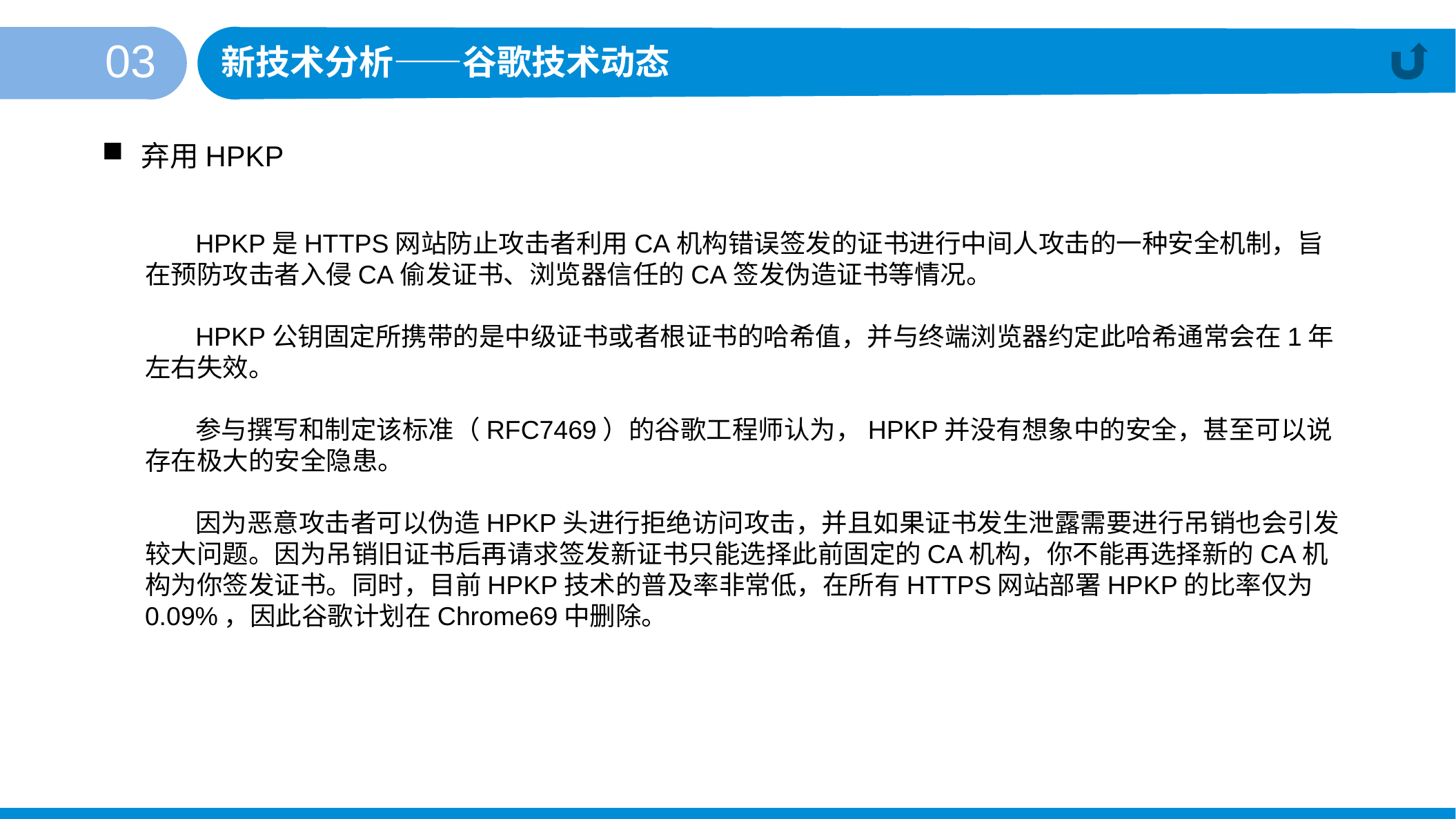

03

新技术分析——谷歌技术动态

弃用HPKP
HPKP是HTTPS网站防止攻击者利用CA机构错误签发的证书进行中间人攻击的一种安全机制，旨在预防攻击者入侵CA偷发证书、浏览器信任的CA签发伪造证书等情况。

HPKP公钥固定所携带的是中级证书或者根证书的哈希值，并与终端浏览器约定此哈希通常会在1年左右失效。

参与撰写和制定该标准（RFC7469）的谷歌工程师认为，HPKP并没有想象中的安全，甚至可以说存在极大的安全隐患。

因为恶意攻击者可以伪造HPKP头进行拒绝访问攻击，并且如果证书发生泄露需要进行吊销也会引发较大问题。因为吊销旧证书后再请求签发新证书只能选择此前固定的CA机构，你不能再选择新的CA机构为你签发证书。同时，目前HPKP技术的普及率非常低，在所有HTTPS网站部署HPKP的比率仅为0.09%，因此谷歌计划在Chrome69中删除。